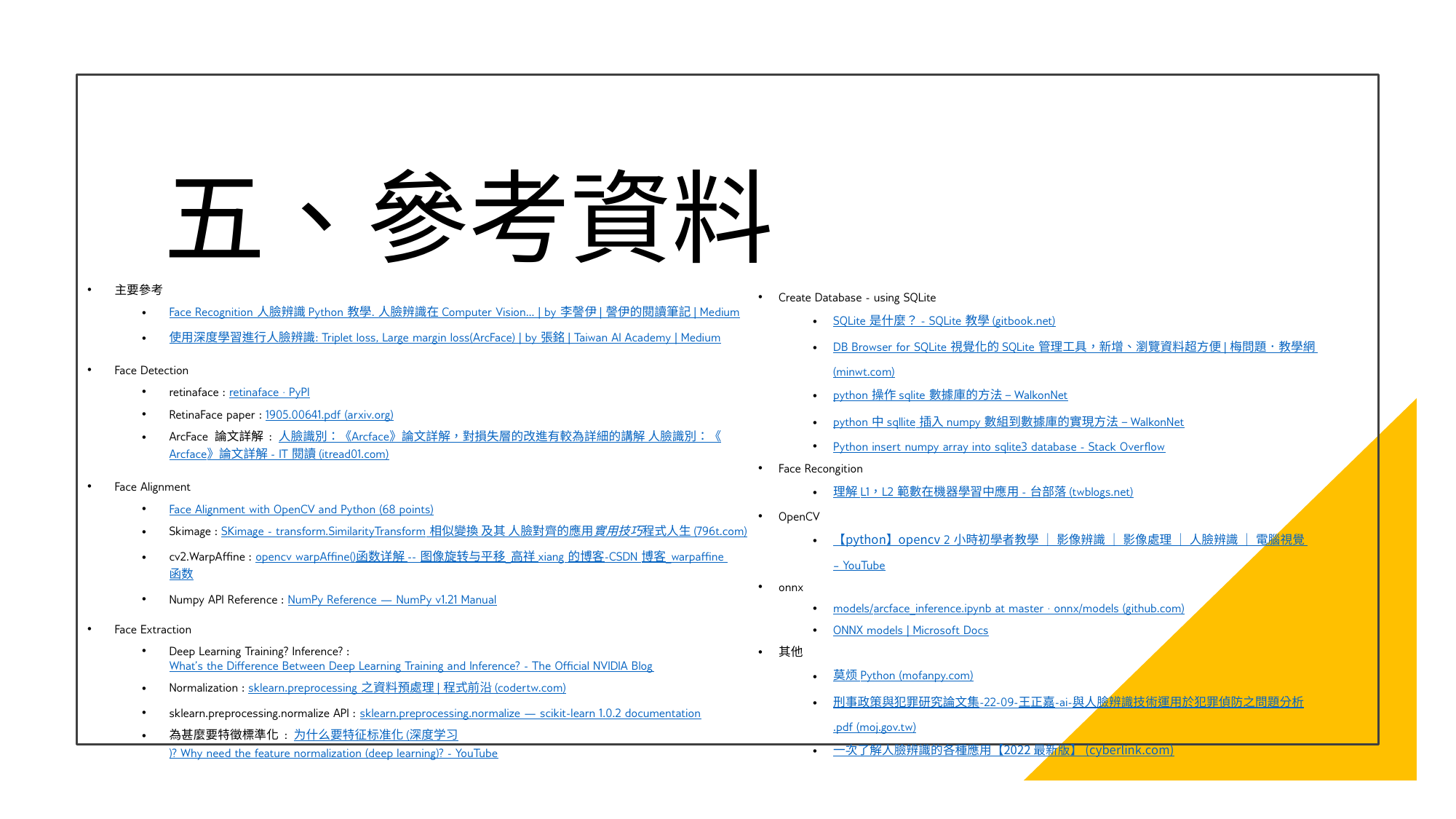

# 五、參考資料
主要參考
Face Recognition 人臉辨識 Python 教學. 人臉辨識在 Computer Vision… | by 李謦伊 | 謦伊的閱讀筆記 | Medium
使用深度學習進行人臉辨識: Triplet loss, Large margin loss(ArcFace) | by 張銘 | Taiwan AI Academy | Medium
Face Detection
retinaface : retinaface · PyPI
RetinaFace paper : 1905.00641.pdf (arxiv.org)
ArcFace 論文詳解 : 人臉識別：《Arcface》論文詳解，對損失層的改進有較為詳細的講解 人臉識別：《Arcface》論文詳解 - IT 閱讀 (itread01.com)
Face Alignment
Face Alignment with OpenCV and Python (68 points)
Skimage : SKimage - transform.SimilarityTransform 相似變換 及其 人臉對齊的應用實用技巧程式人生 (796t.com)
cv2.WarpAffine : opencv warpAffine()函数详解 -- 图像旋转与平移_高祥 xiang 的博客-CSDN 博客_warpaffine 函数
Numpy API Reference : NumPy Reference — NumPy v1.21 Manual
Face Extraction
Deep Learning Training? Inference? : What’s the Difference Between Deep Learning Training and Inference? - The Official NVIDIA Blog
Normalization : sklearn.preprocessing 之資料預處理 | 程式前沿 (codertw.com)
sklearn.preprocessing.normalize API : sklearn.preprocessing.normalize — scikit-learn 1.0.2 documentation
為甚麼要特徵標準化 : 为什么要特征标准化 (深度学习)? Why need the feature normalization (deep learning)? - YouTube

Create Database - using SQLite
SQLite 是什麼？ - SQLite 教學 (gitbook.net)
DB Browser for SQLite 視覺化的 SQLite 管理工具，新增、瀏覽資料超方便 | 梅問題．教學網 (minwt.com)
python 操作 sqlite 數據庫的方法 – WalkonNet
python 中 sqllite 插入 numpy 數組到數據庫的實現方法 – WalkonNet
Python insert numpy array into sqlite3 database - Stack Overflow
Face Recongition
理解 L1，L2 範數在機器學習中應用 - 台部落 (twblogs.net)
OpenCV
【python】opencv 2 小時初學者教學 ｜ 影像辨識 ｜ 影像處理 ｜ 人臉辨識 ｜ 電腦視覺 – YouTube
onnx
models/arcface_inference.ipynb at master · onnx/models (github.com)
ONNX models | Microsoft Docs
其他
莫烦 Python (mofanpy.com)
刑事政策與犯罪研究論文集-22-09-王正嘉-ai-與人臉辨識技術運用於犯罪偵防之問題分析.pdf (moj.gov.tw)
一次了解人臉辨識的各種應用【2022 最新版】 (cyberlink.com)